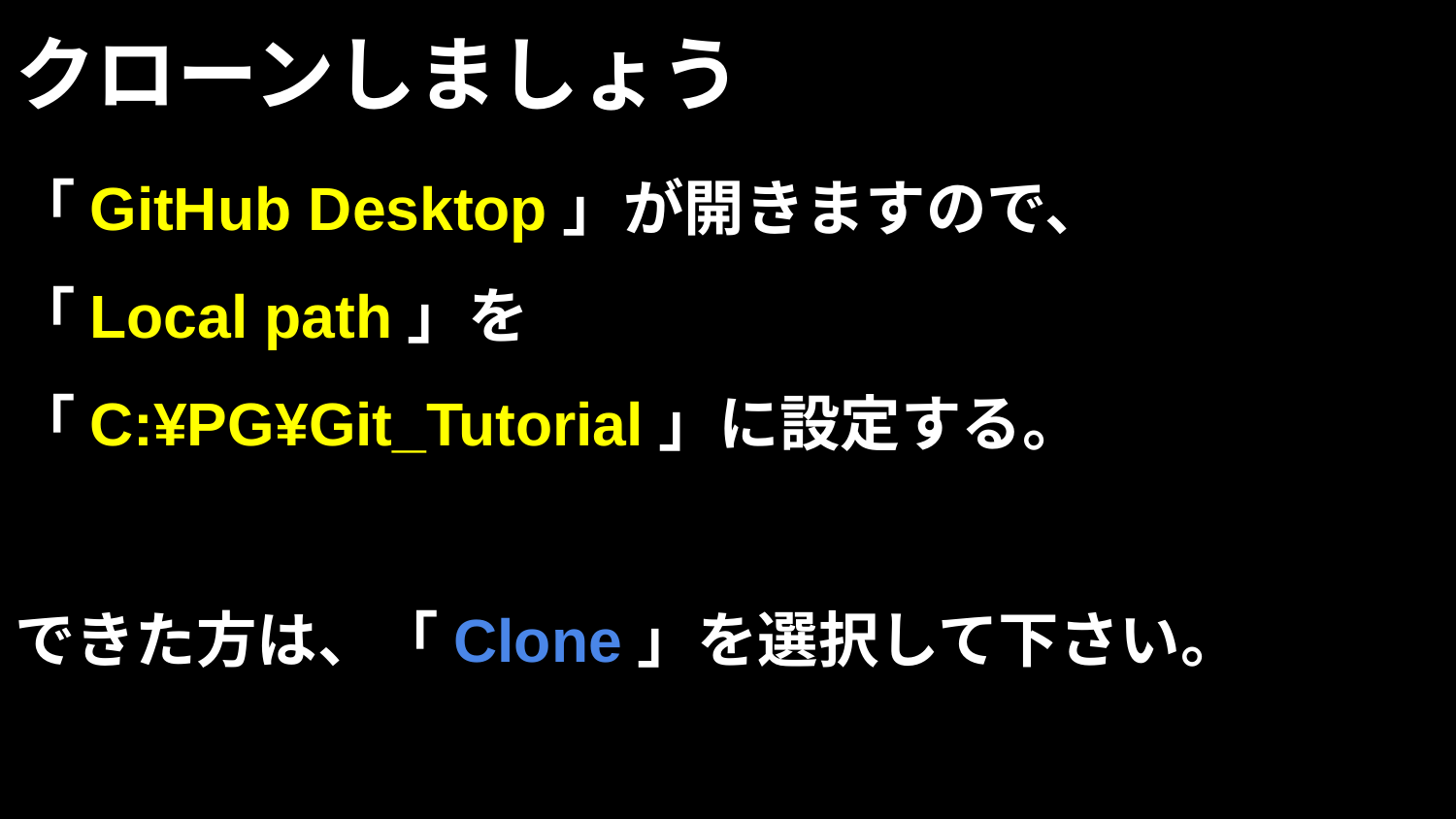

# クローンしましょう
「GitHub Desktop」が開きますので、
「Local path」を
「C:¥PG¥Git_Tutorial」に設定する。

できた方は、「Clone」を選択して下さい。